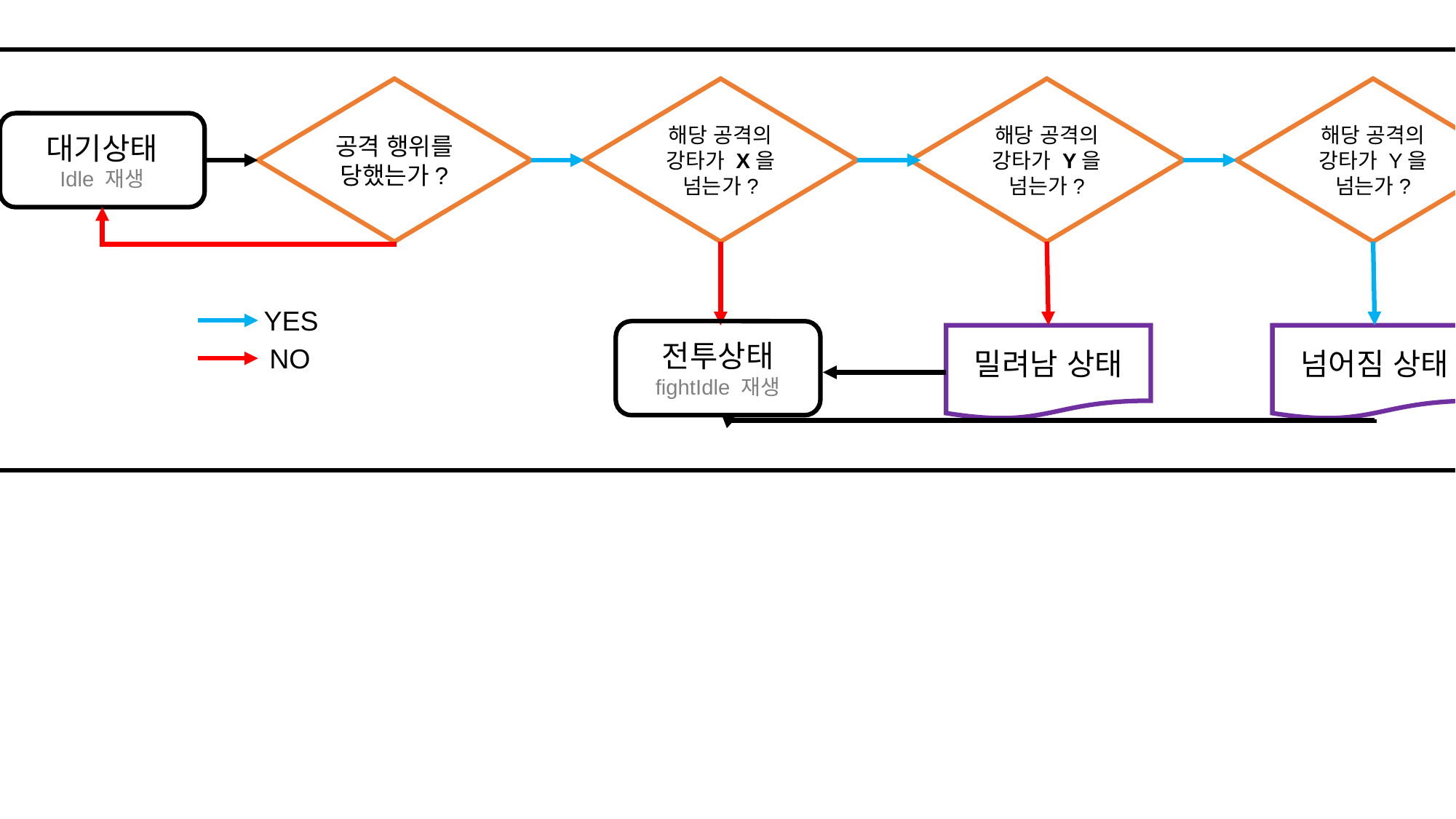

공격 행위를
당했는가?
해당 공격의
강타가 X을
넘는가?
해당 공격의
강타가 Y을
넘는가?
해당 공격의
강타가 Y을
넘는가?
대기상태
Idle 재생
YES
전투상태
fightIdle 재생
밀려남 상태
넘어짐 상태
NO